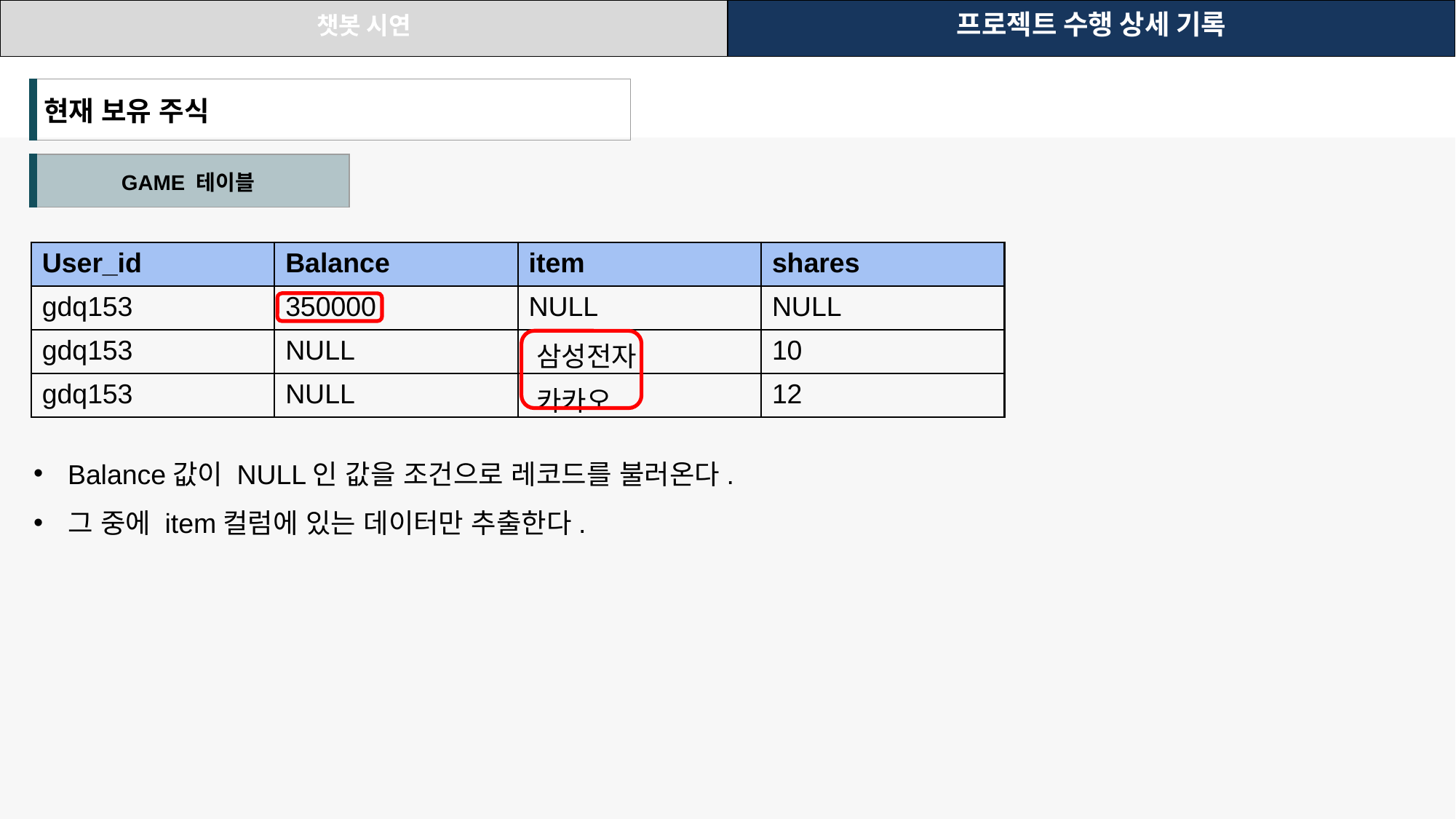

| 챗봇 시연 | 프로젝트 수행 상세 기록 |
| --- | --- |
| 현재 보유 주식 |
| --- |

| GAME 테이블 |
| --- |
| User\_id​ | Balance​ | item​ | shares​ |
| --- | --- | --- | --- |
| ​gdq153 | ​350000 | ​NULL | ​NULL |
| ​gdq153 | ​NULL | ​삼성전자 | ​10 |
| ​gdq153 | ​NULL | ​카카오 | ​12 |

Balance값이 NULL인 값을 조건으로 레코드를 불러온다.
그 중에 item컬럼에 있는 데이터만 추출한다.